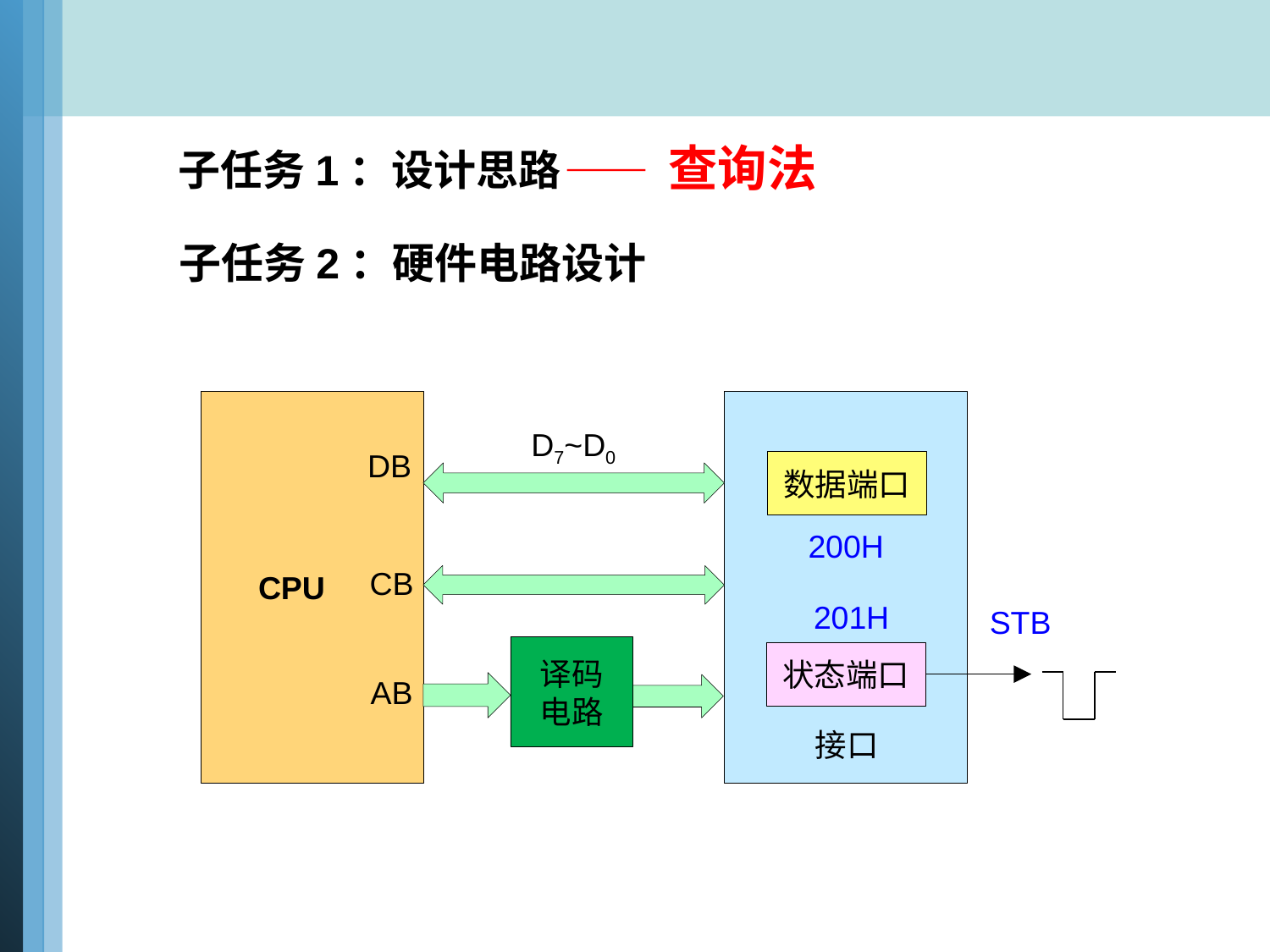

—— 查询法
子任务1：设计思路
子任务2：硬件电路设计
     CPU
DB
CB
AB

数据端口
200H
201H
STB
状态端口
接口
D7~D0

译码
电路

140